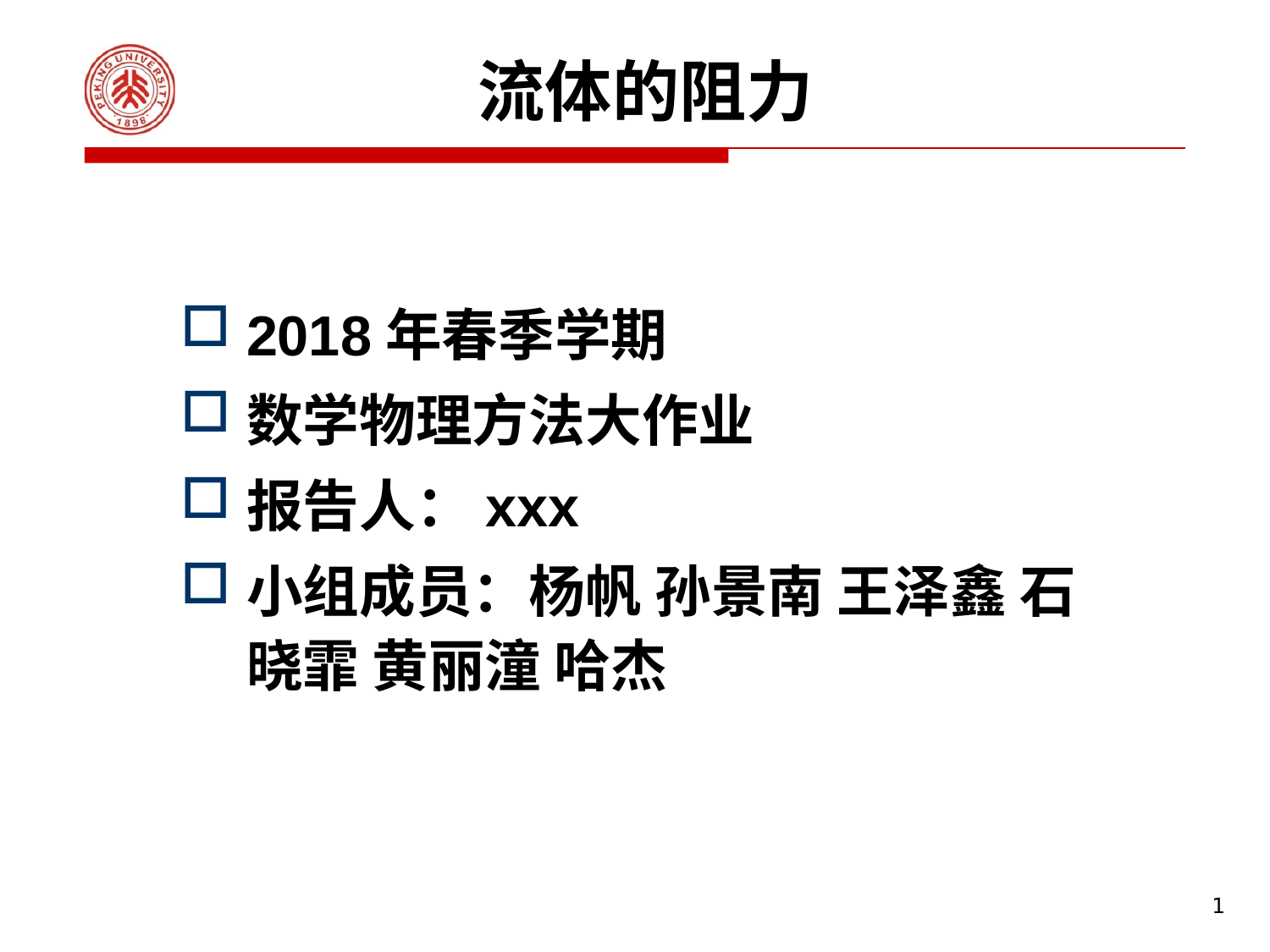

# 流体的阻力
2018年春季学期
数学物理方法大作业
报告人：xxx
小组成员：杨帆 孙景南 王泽鑫 石晓霏 黄丽潼 哈杰
1